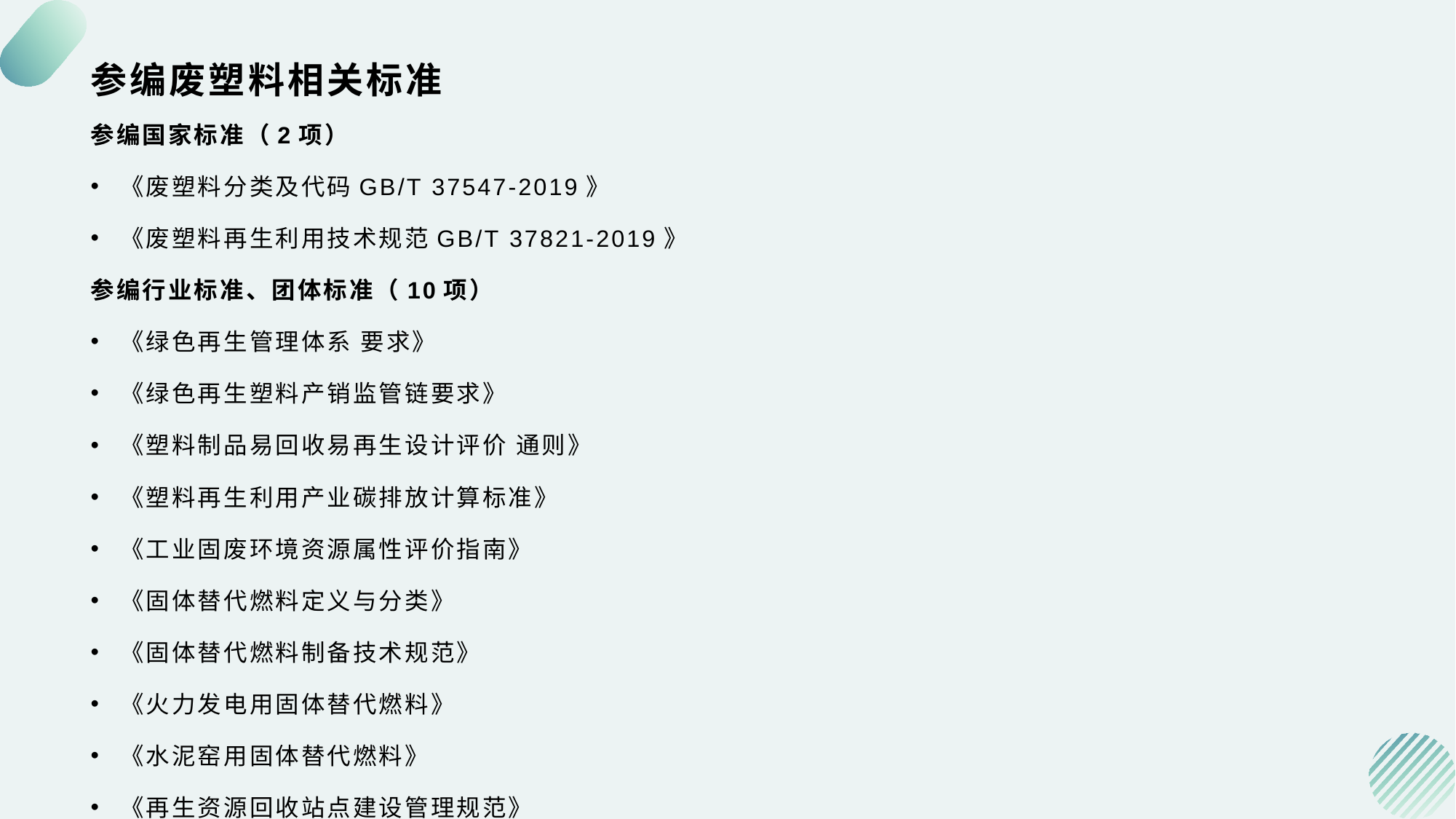

# 参编废塑料相关标准
参编国家标准（2项）
《废塑料分类及代码GB/T 37547-2019》
《废塑料再生利用技术规范GB/T 37821-2019》
参编行业标准、团体标准（10项）
《绿色再生管理体系 要求》
《绿色再生塑料产销监管链要求》
《塑料制品易回收易再生设计评价 通则》
《塑料再生利用产业碳排放计算标准》
《工业固废环境资源属性评价指南》
《固体替代燃料定义与分类》
《固体替代燃料制备技术规范》
《火力发电用固体替代燃料》
《水泥窑用固体替代燃料》
《再生资源回收站点建设管理规范》